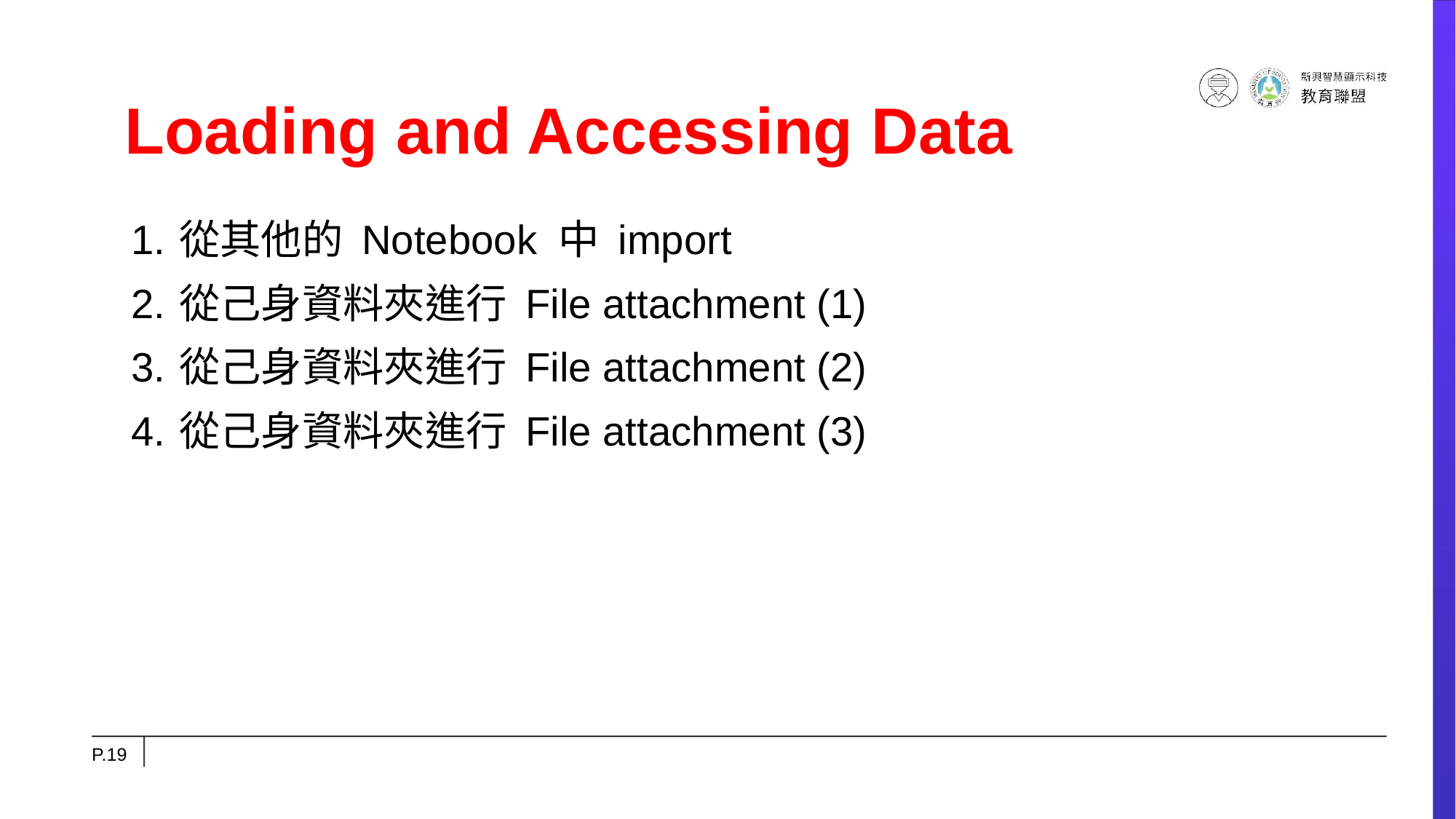

# Loading and Accessing Data
從其他的 Notebook 中 import
從己身資料夾進行 File attachment (1)
從己身資料夾進行 File attachment (2)
從己身資料夾進行 File attachment (3)

P.19